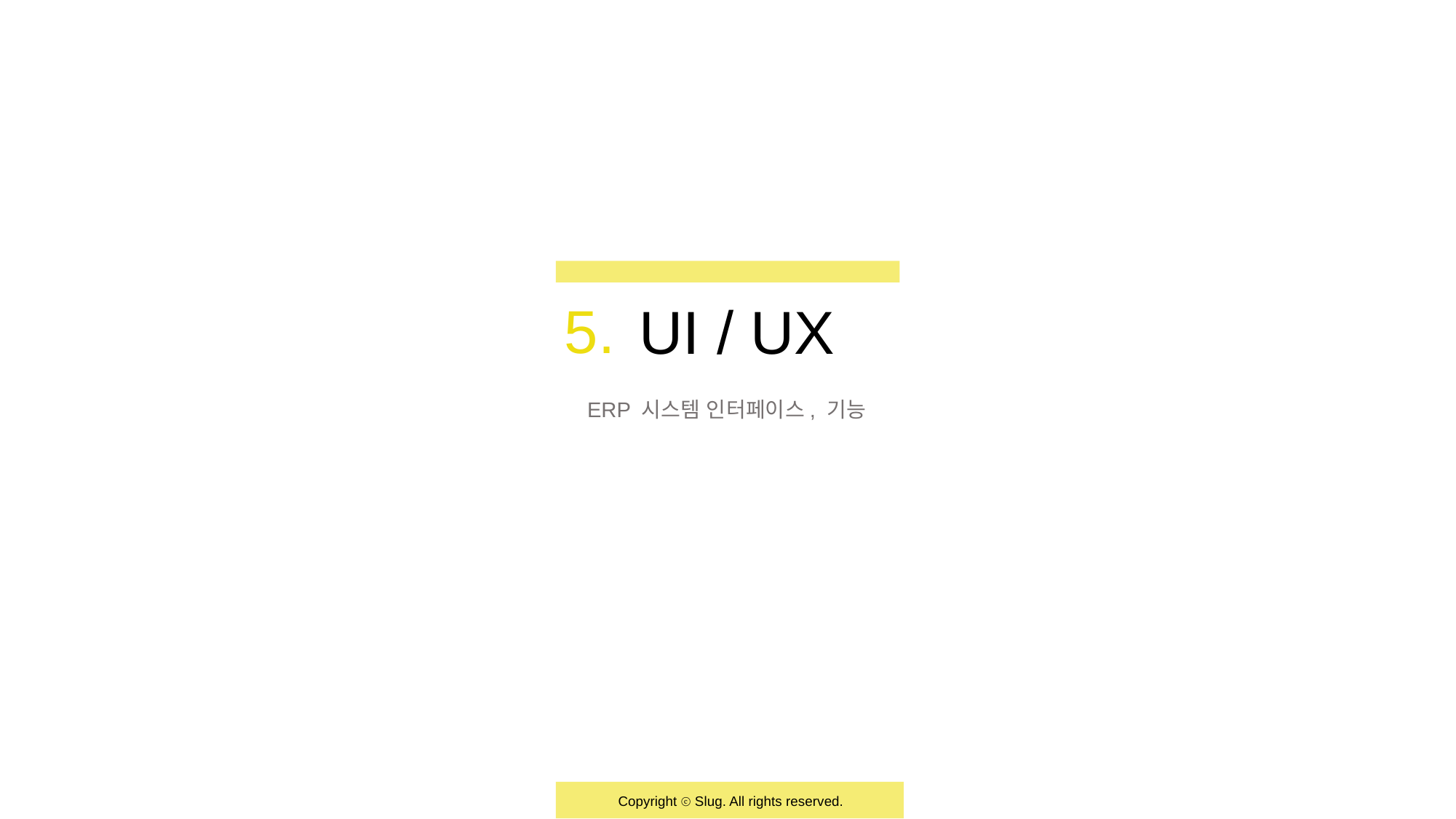

5.
UI / UX
ERP 시스템 인터페이스, 기능

Copyright ⓒ Slug. All rights reserved.